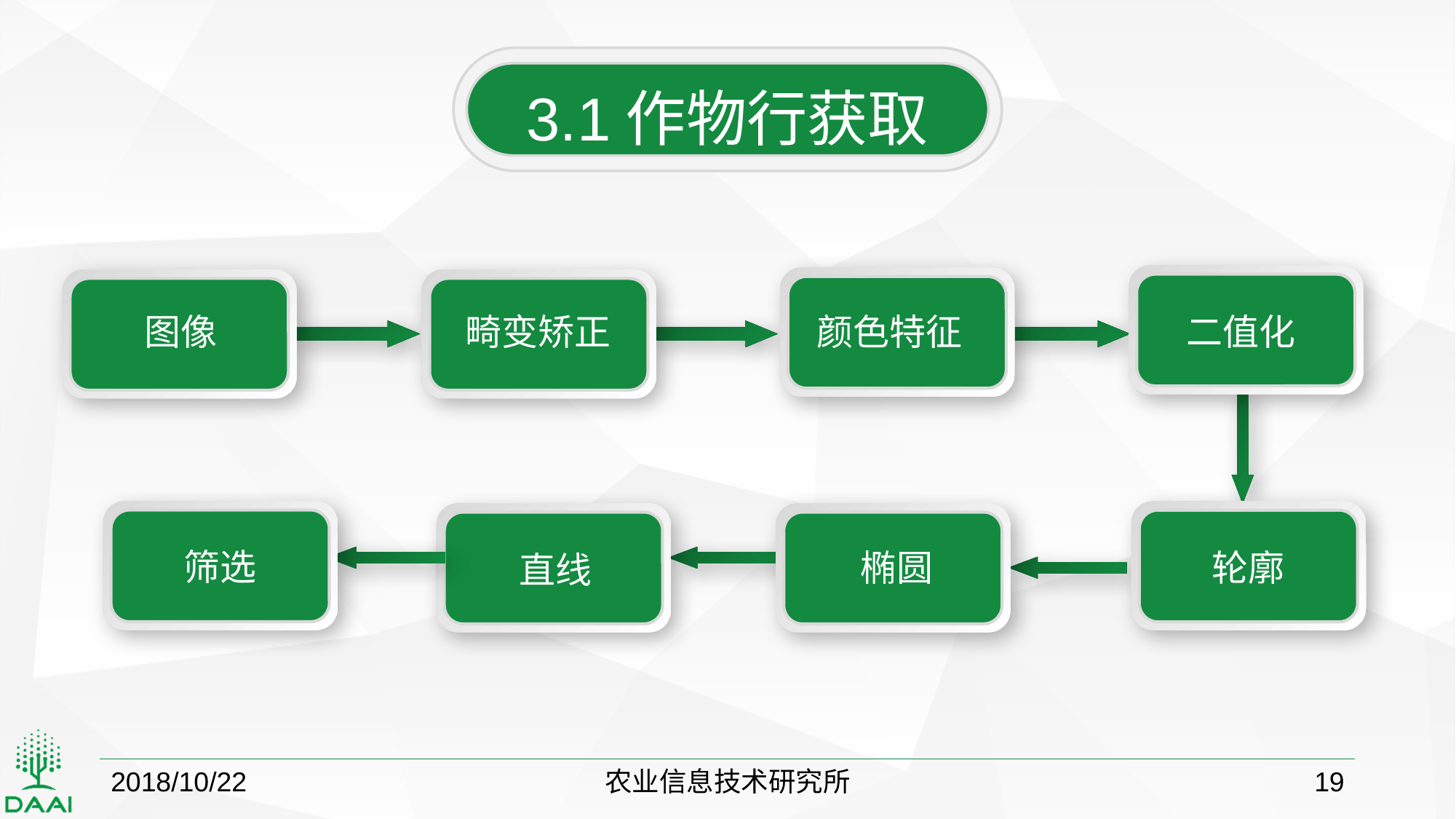

3.1作物行获取

图像
畸变矫正
颜色特征
二值化

筛选

椭圆
轮廓
直线
直线

2018/10/22
农业信息技术研究所
19